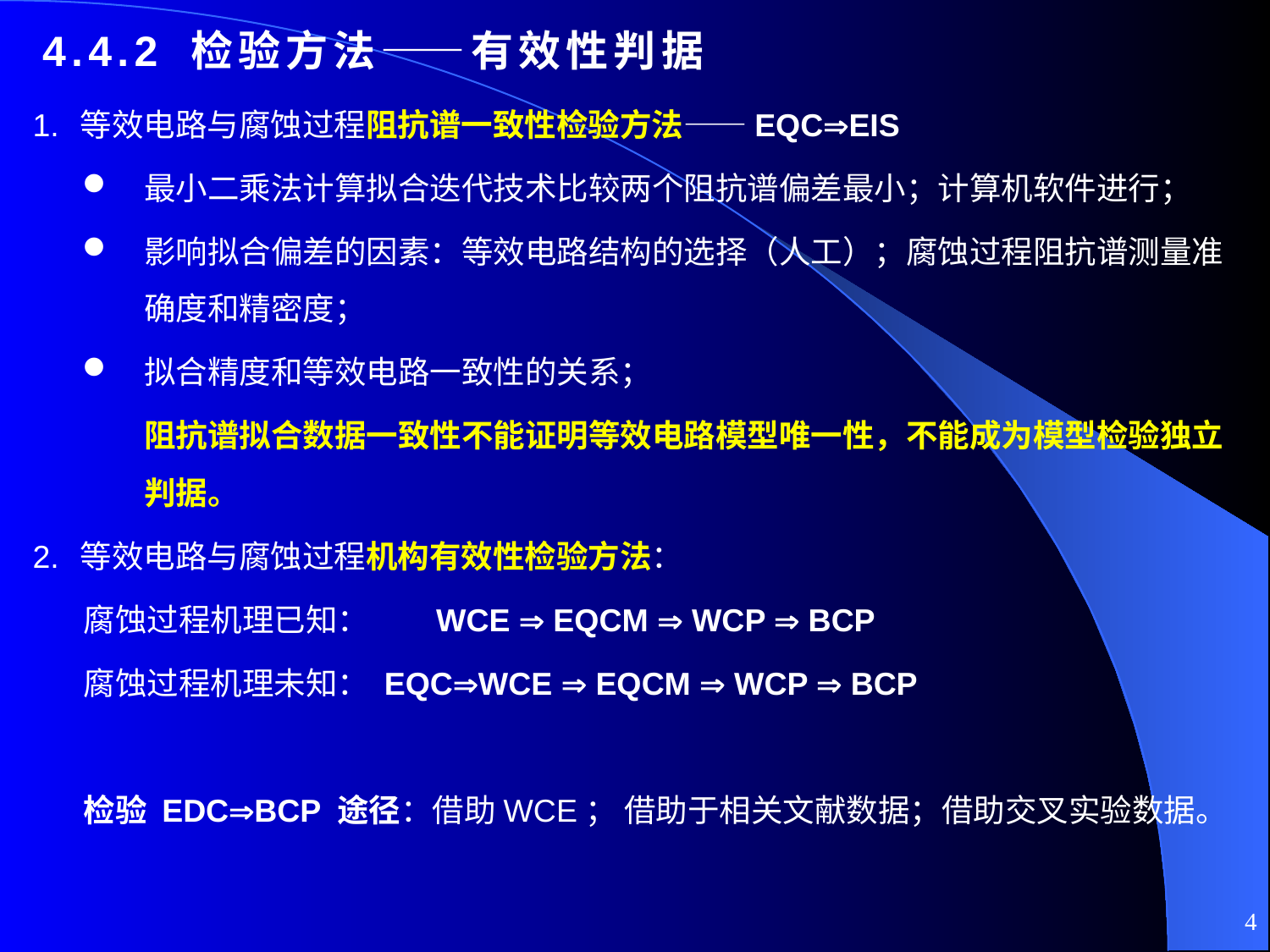

# 4.4.2 检验方法——有效性判据
等效电路与腐蚀过程阻抗谱一致性检验方法——EQC⇒EIS
最小二乘法计算拟合迭代技术比较两个阻抗谱偏差最小；计算机软件进行；
影响拟合偏差的因素：等效电路结构的选择（人工）；腐蚀过程阻抗谱测量准确度和精密度；
拟合精度和等效电路一致性的关系；
阻抗谱拟合数据一致性不能证明等效电路模型唯一性，不能成为模型检验独立判据。
等效电路与腐蚀过程机构有效性检验方法：
腐蚀过程机理已知： 	      WCE ⇒ EQCM ⇒ WCP ⇒ BCP
腐蚀过程机理未知： EQC⇒WCE ⇒ EQCM ⇒ WCP ⇒ BCP

检验 EDC⇒BCP 途径：借助WCE； 借助于相关文献数据；借助交叉实验数据。
4